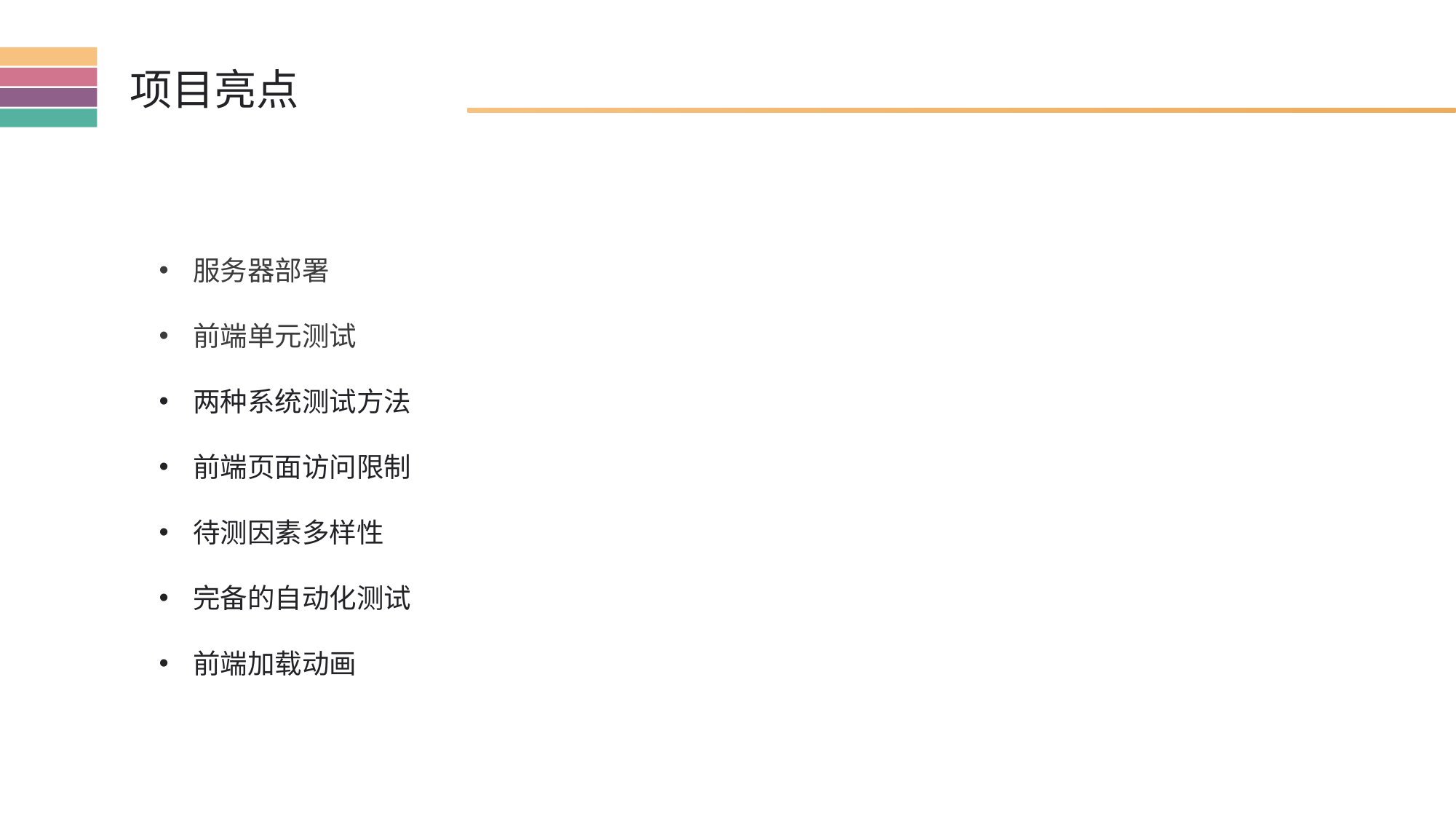

项目亮点

服务器部署
前端单元测试
两种系统测试方法
前端页面访问限制
待测因素多样性
完备的自动化测试
前端加载动画